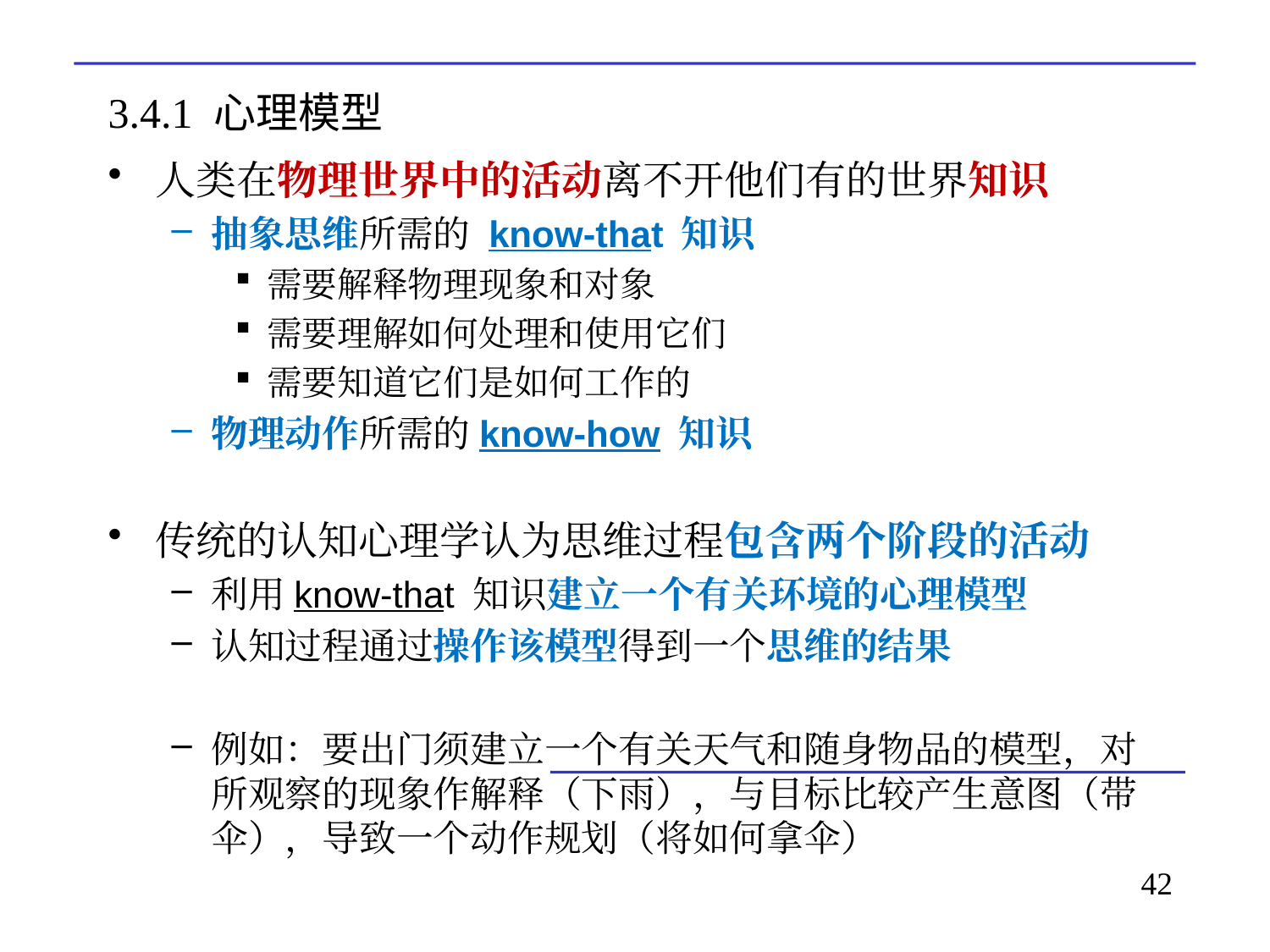

# 3.4.1 心理模型
人类在物理世界中的活动离不开他们有的世界知识
抽象思维所需的 know-that 知识
需要解释物理现象和对象
需要理解如何处理和使用它们
需要知道它们是如何工作的
物理动作所需的know-how 知识

传统的认知心理学认为思维过程包含两个阶段的活动
利用know-that 知识建立一个有关环境的心理模型
认知过程通过操作该模型得到一个思维的结果

例如：要出门须建立一个有关天气和随身物品的模型，对所观察的现象作解释（下雨），与目标比较产生意图（带伞），导致一个动作规划（将如何拿伞）
42